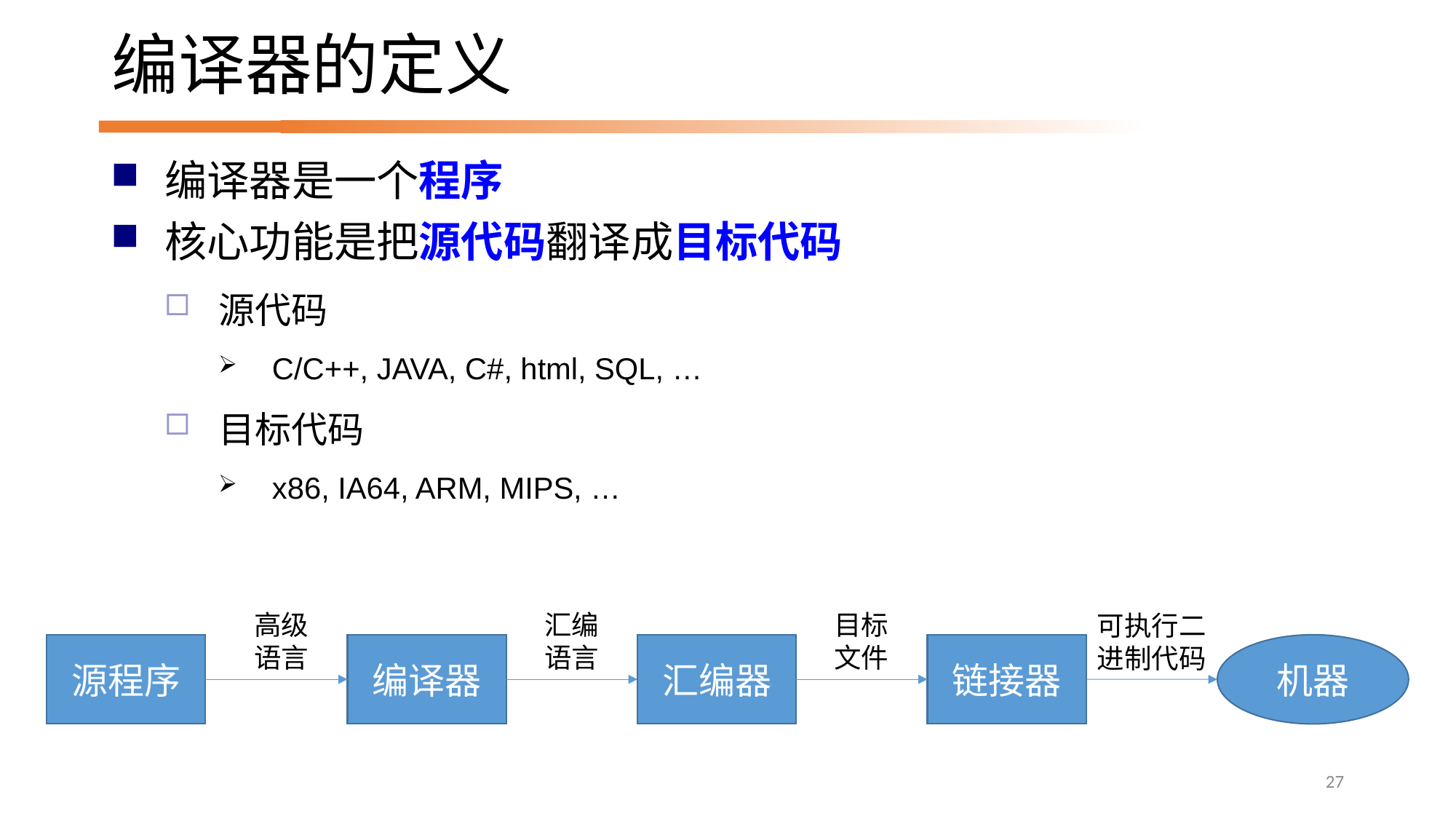

# 编译器的定义
编译器是一个程序
核心功能是把源代码翻译成目标代码
源代码
C/C++, JAVA, C#, html, SQL, …
目标代码
x86, IA64, ARM, MIPS, …

目标文件
高级语言
汇编语言
可执行二进制代码
源程序
编译器
汇编器
链接器
机器
27